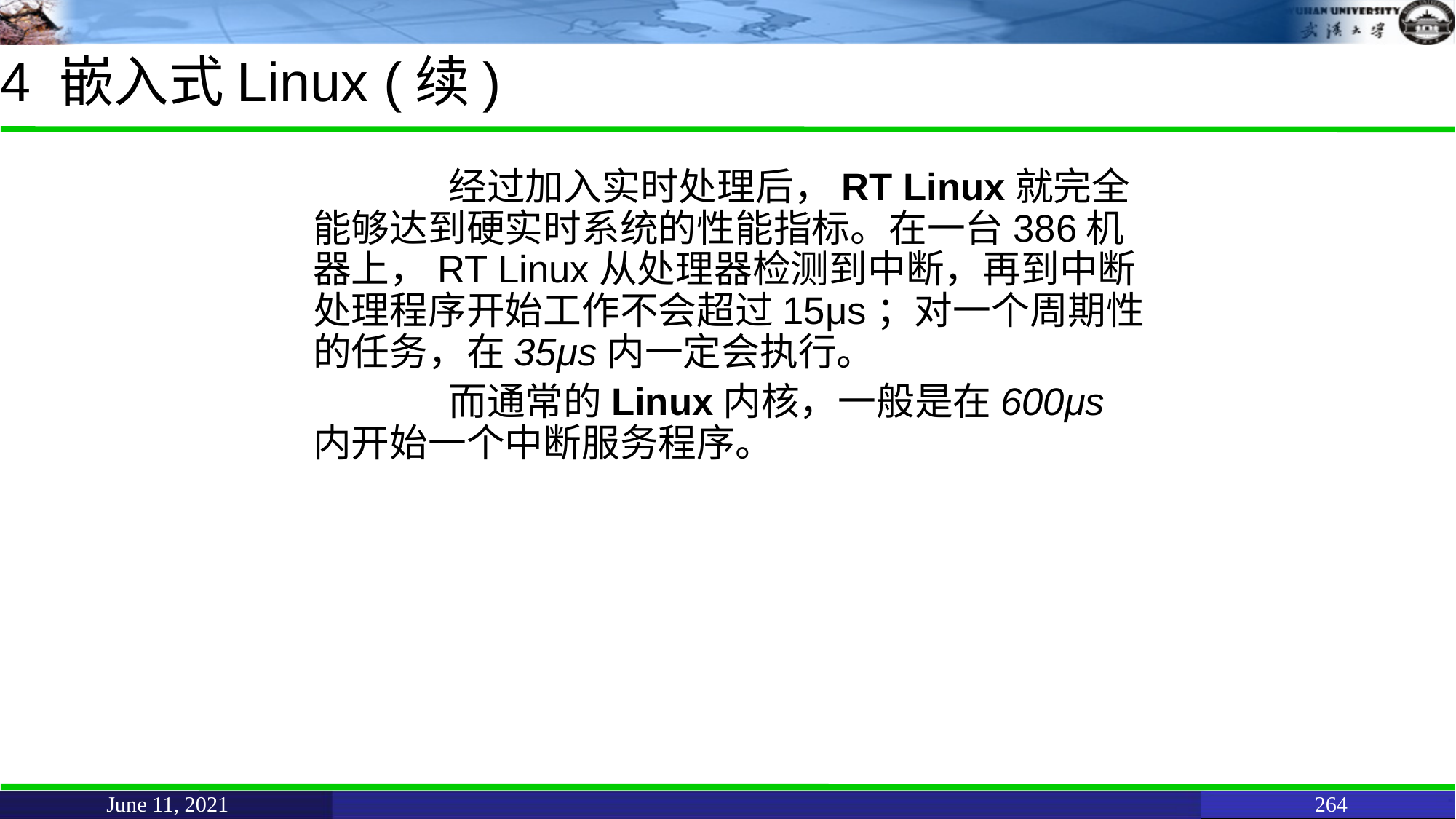

# 4 嵌入式Linux (续)
		  经过加入实时处理后，RT Linux就完全能够达到硬实时系统的性能指标。在一台386机器上，RT Linux从处理器检测到中断，再到中断处理程序开始工作不会超过15μs；对一个周期性的任务，在35μs内一定会执行。
		  而通常的Linux内核，一般是在600μs内开始一个中断服务程序。
June 11, 2021

264